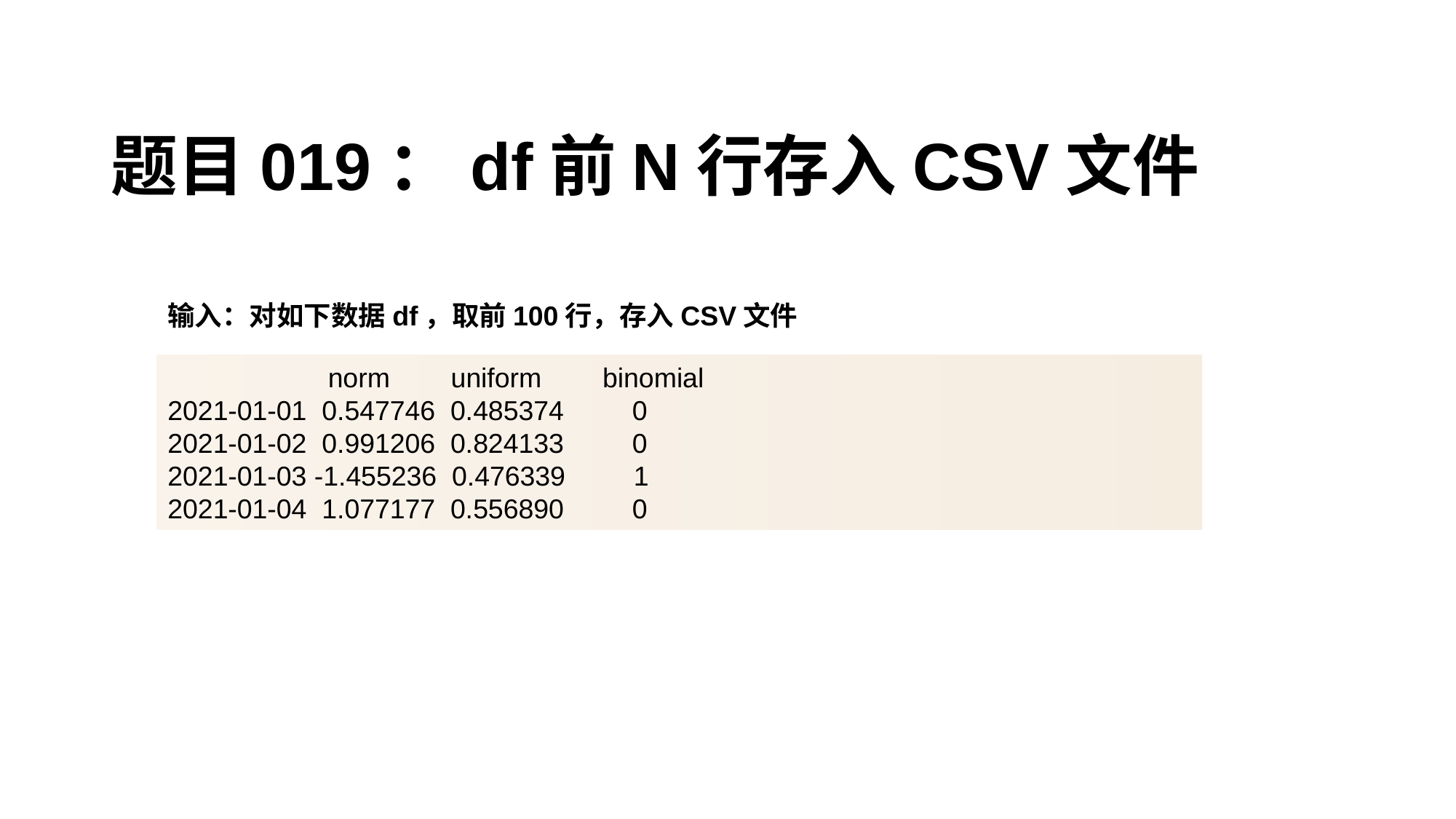

# 题目019：df前N行存入CSV文件
输入：对如下数据df，取前100行，存入CSV文件
                     norm        uniform        binomial
2021-01-01  0.547746  0.485374         0
2021-01-02  0.991206  0.824133         0
2021-01-03 -1.455236  0.476339         1
2021-01-04  1.077177  0.556890         0